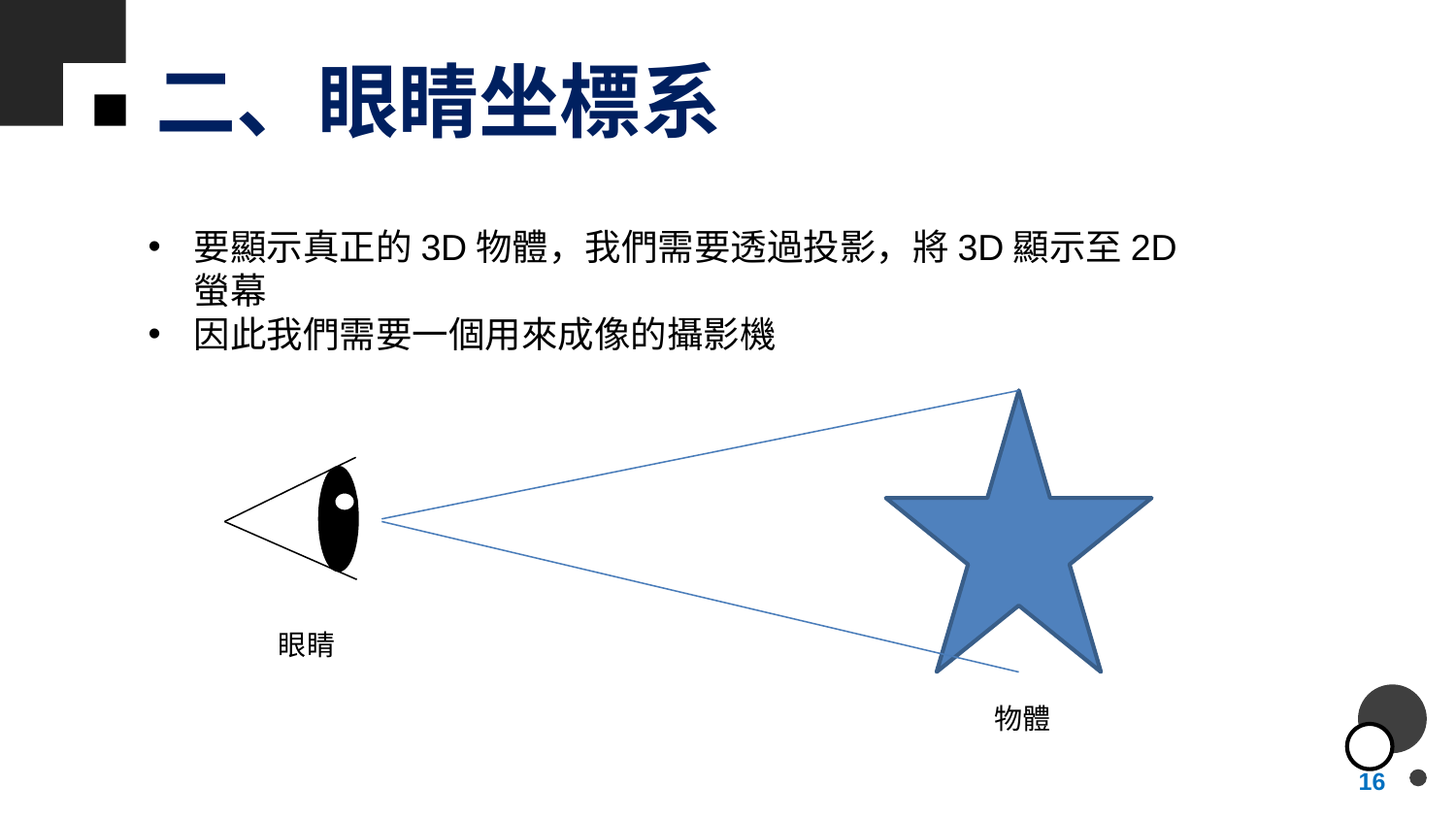

二、眼睛坐標系
要顯示真正的3D物體，我們需要透過投影，將3D顯示至2D螢幕
因此我們需要一個用來成像的攝影機

眼睛
物體

16